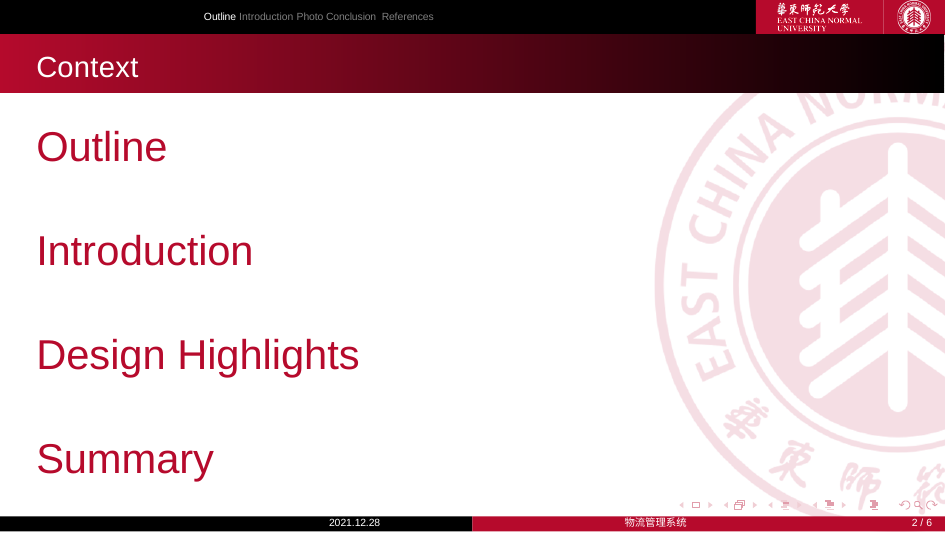

Outline Introduction Photo Conclusion References
Context
Outline

Introduction

Design Highlights

Summary

2021.12.28
物流管理系统
2 / 6